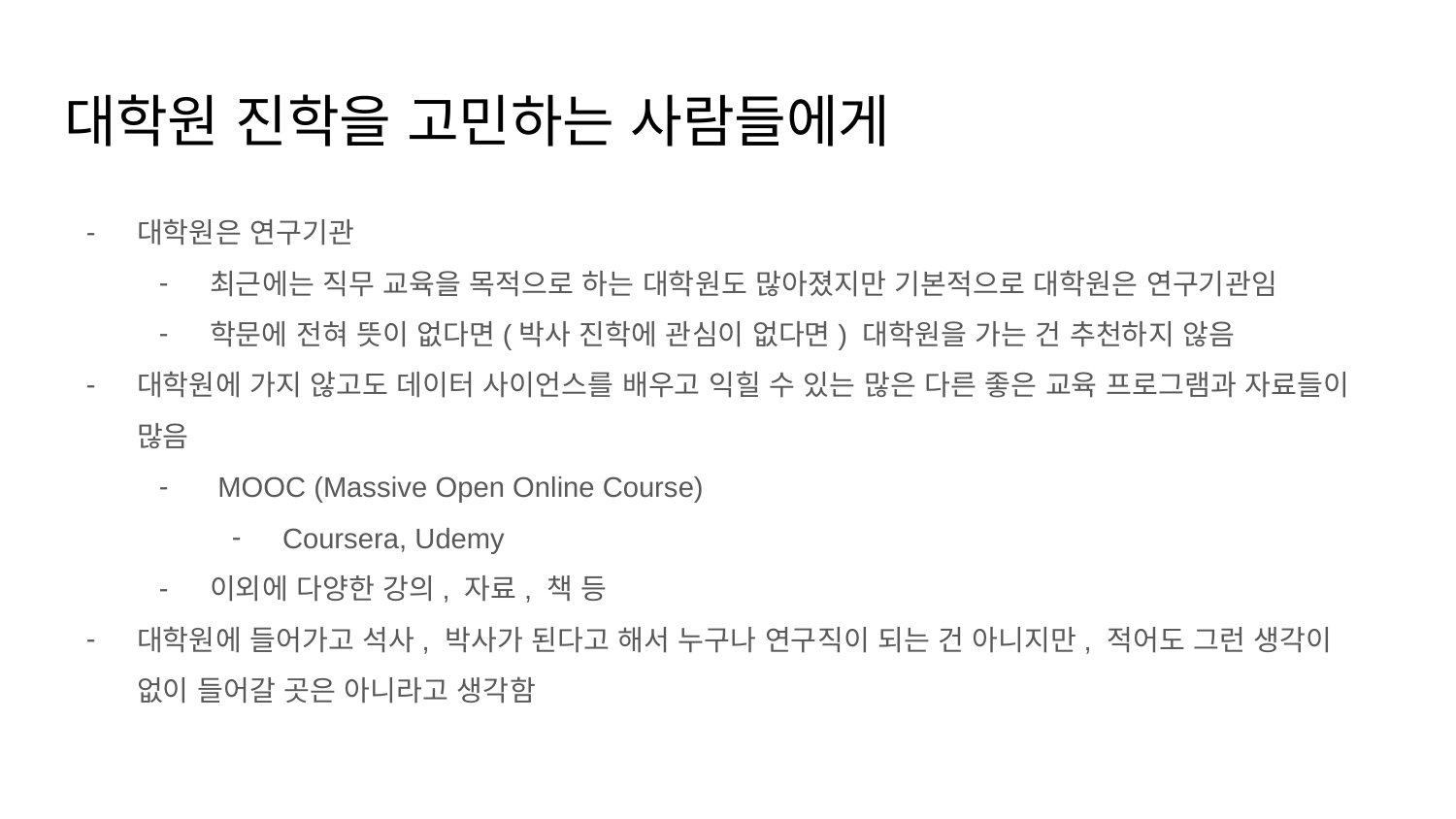

# 대학원 진학을 고민하는 사람들에게
대학원은 연구기관
최근에는 직무 교육을 목적으로 하는 대학원도 많아졌지만 기본적으로 대학원은 연구기관임
학문에 전혀 뜻이 없다면(박사 진학에 관심이 없다면) 대학원을 가는 건 추천하지 않음
대학원에 가지 않고도 데이터 사이언스를 배우고 익힐 수 있는 많은 다른 좋은 교육 프로그램과 자료들이 많음
 MOOC (Massive Open Online Course)
Coursera, Udemy
이외에 다양한 강의, 자료, 책 등
대학원에 들어가고 석사, 박사가 된다고 해서 누구나 연구직이 되는 건 아니지만, 적어도 그런 생각이 없이 들어갈 곳은 아니라고 생각함